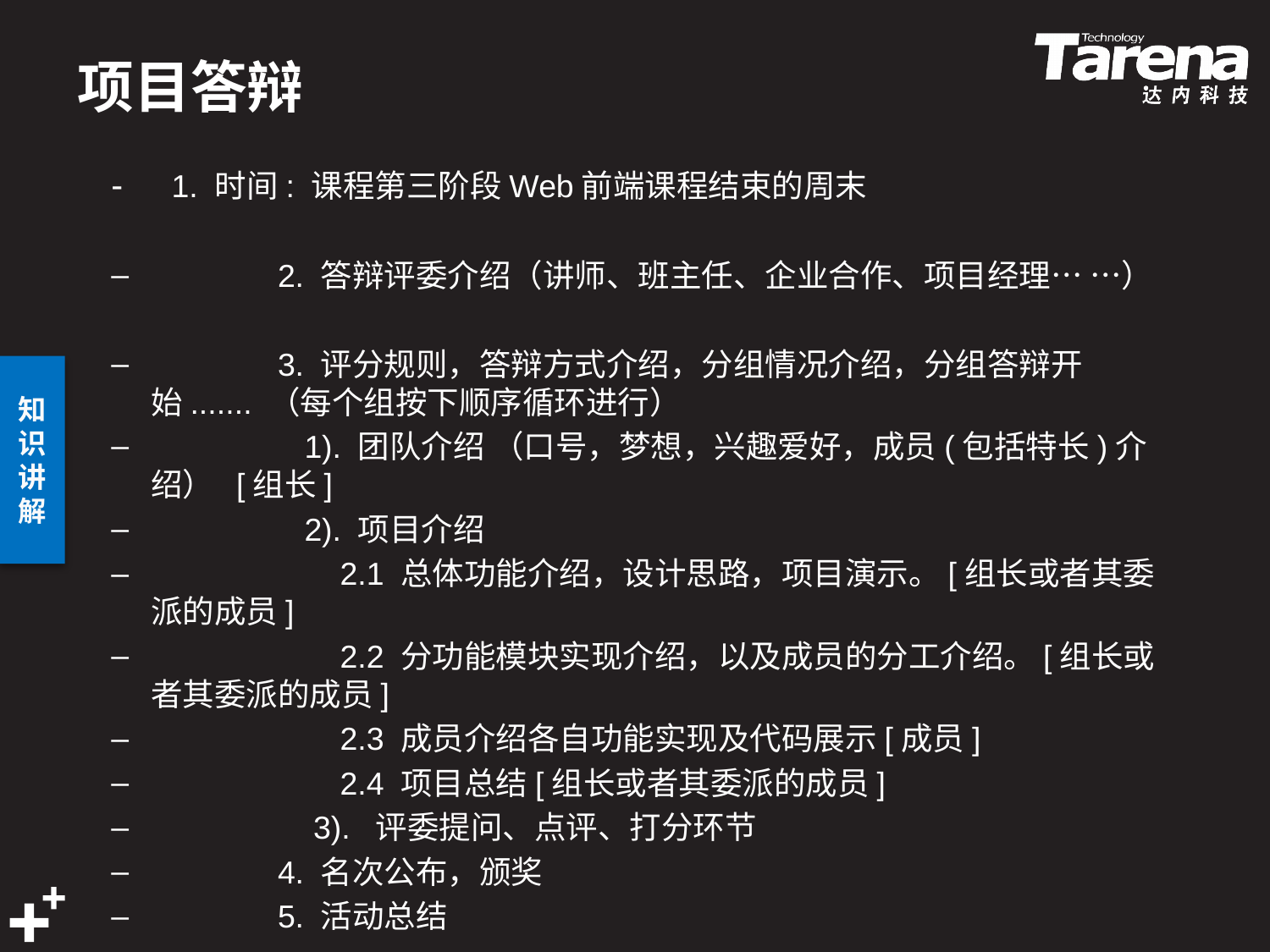

# 项目答辩
-     1. 时间: 课程第三阶段Web前端课程结束的周末

	2. 答辩评委介绍（讲师、班主任、企业合作、项目经理… …）

	3. 评分规则，答辩方式介绍，分组情况介绍，分组答辩开始....... （每个组按下顺序循环进行）
	   1). 团队介绍 （口号，梦想，兴趣爱好，成员(包括特长)介绍）  [组长]
	   2). 项目介绍
	       2.1 总体功能介绍，设计思路，项目演示。[组长或者其委派的成员]
	       2.2 分功能模块实现介绍，以及成员的分工介绍。[组长或者其委派的成员]
	       2.3 成员介绍各自功能实现及代码展示[成员]
	       2.4 项目总结[组长或者其委派的成员]
	    3).  评委提问、点评、打分环节
	4. 名次公布，颁奖
	5. 活动总结